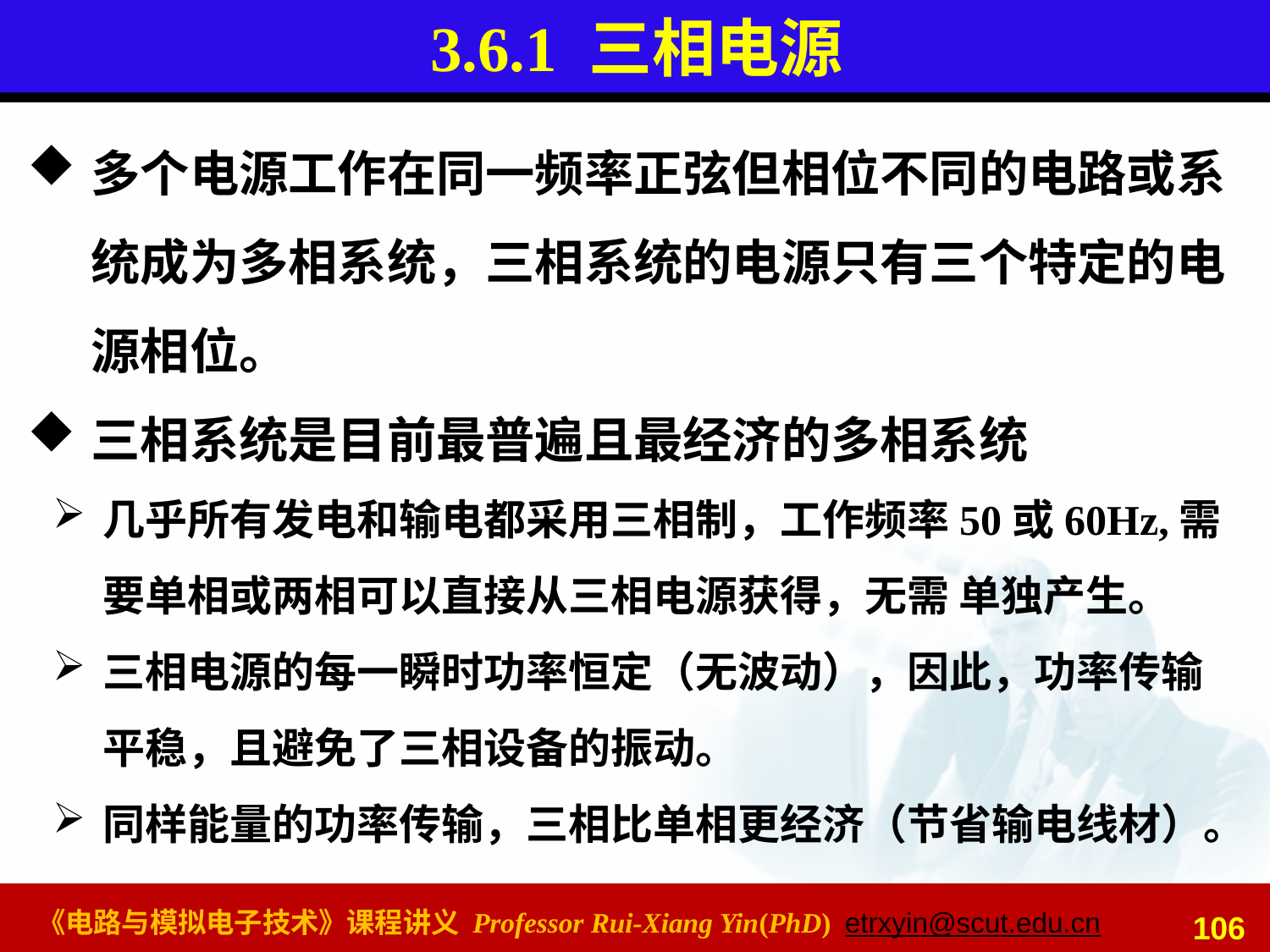

# 3.6.1 三相电源
多个电源工作在同一频率正弦但相位不同的电路或系统成为多相系统，三相系统的电源只有三个特定的电源相位。
三相系统是目前最普遍且最经济的多相系统
几乎所有发电和输电都采用三相制，工作频率50或60Hz,需要单相或两相可以直接从三相电源获得，无需 单独产生。
三相电源的每一瞬时功率恒定（无波动），因此，功率传输平稳，且避免了三相设备的振动。
同样能量的功率传输，三相比单相更经济（节省输电线材）。
106